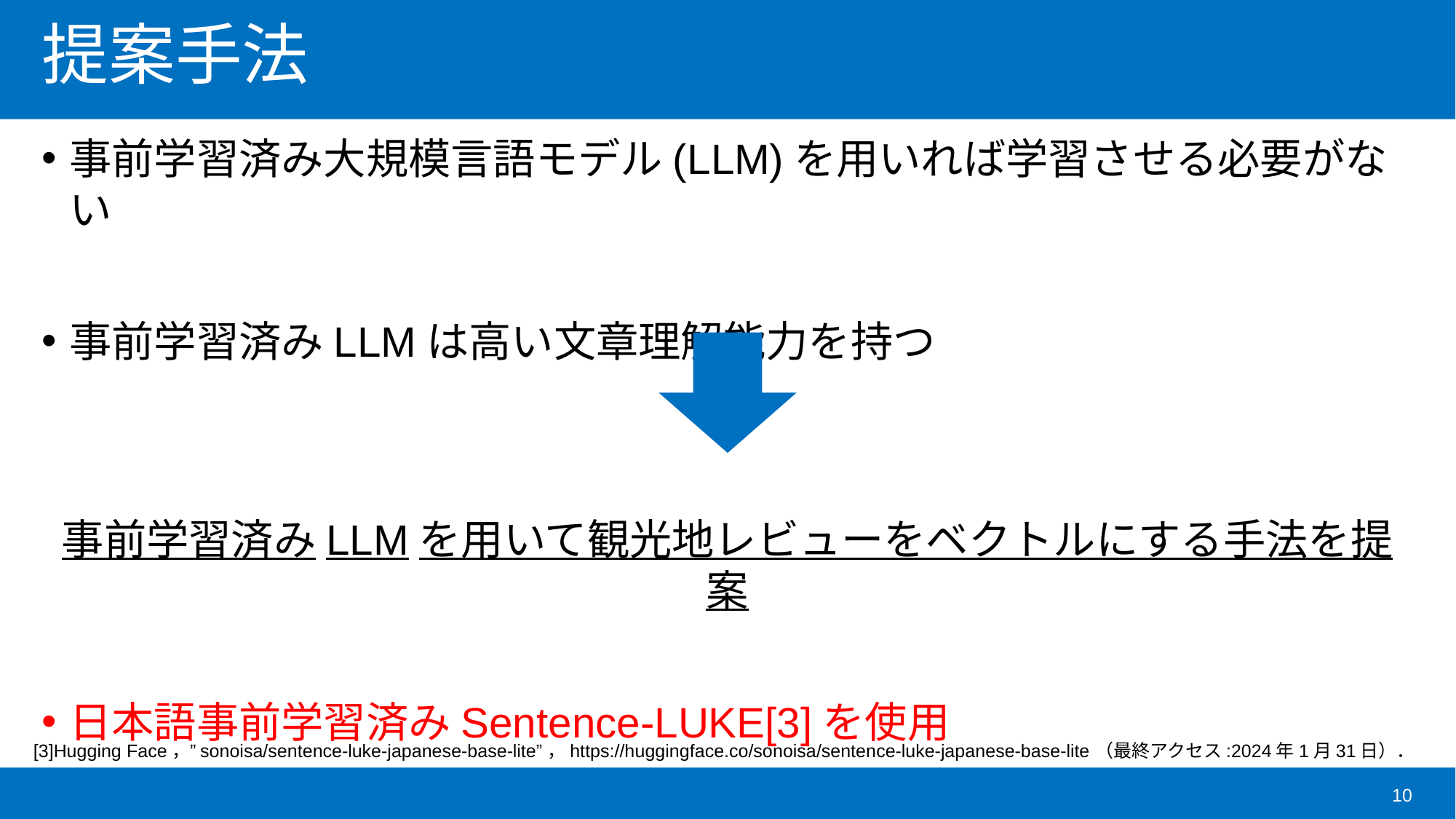

# 提案手法
事前学習済み大規模言語モデル(LLM)を用いれば学習させる必要がない

事前学習済みLLMは高い文章理解能力を持つ

事前学習済みLLMを用いて観光地レビューをベクトルにする手法を提案

日本語事前学習済みSentence-LUKE[3]を使用

[3]Hugging Face，”sonoisa/sentence-luke-japanese-base-lite”，https://huggingface.co/sonoisa/sentence-luke-japanese-base-lite（最終アクセス:2024年1月31日）．

10